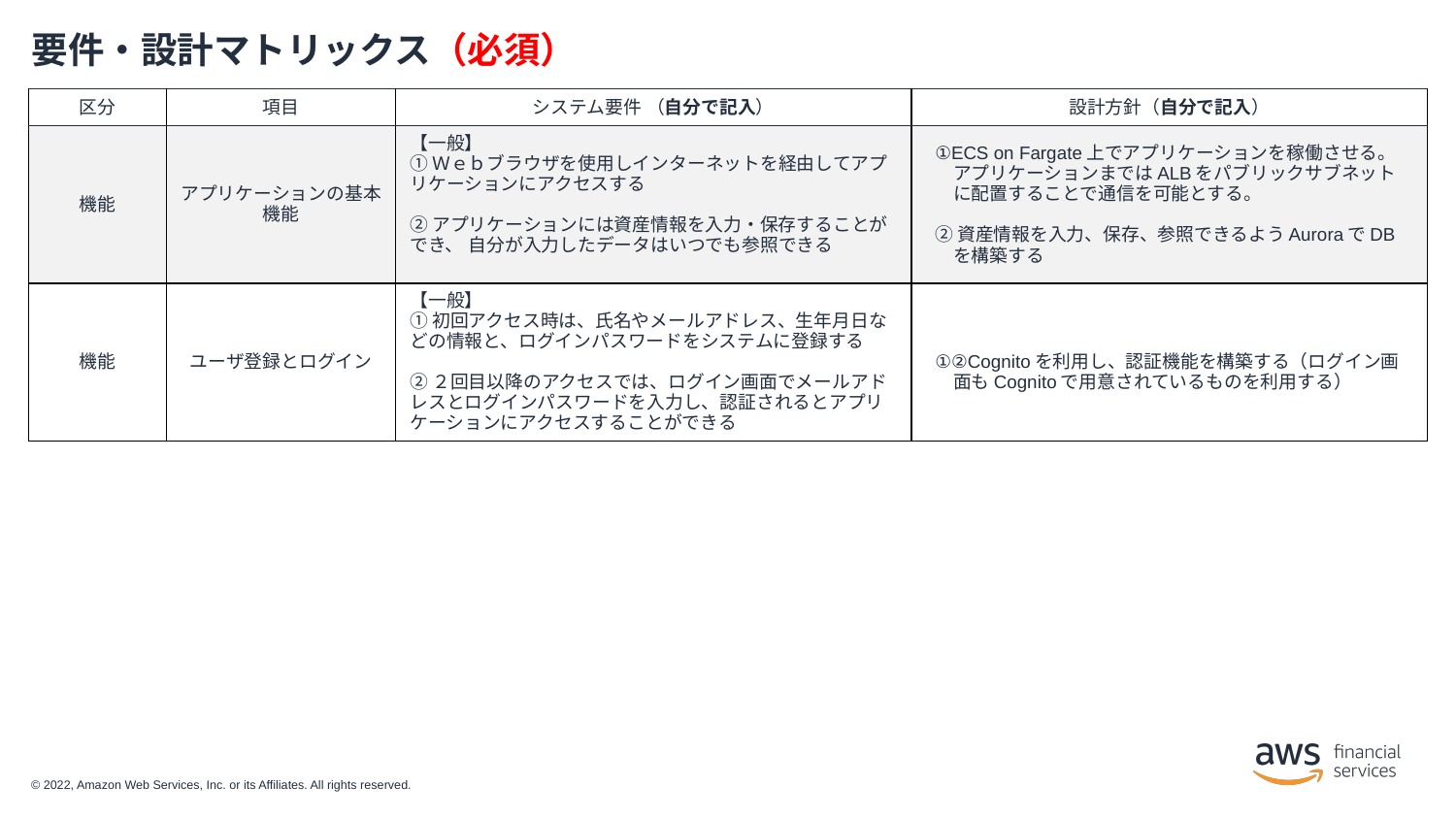

# 要件・設計マトリックス（必須）
| 区分 | 項目 | システム要件 （自分で記入） | 設計方針（自分で記入） |
| --- | --- | --- | --- |
| 機能 | アプリケーションの基本機能 | 【一般】 ①Ｗｅｂブラウザを使用しインターネットを経由してアプリケーションにアクセスする ②アプリケーションには資産情報を入力・保存することができ、 自分が入力したデータはいつでも参照できる | ①ECS on Fargate上でアプリケーションを稼働させる。アプリケーションまではALBをパブリックサブネットに配置することで通信を可能とする。 ②資産情報を入力、保存、参照できるようAuroraでDBを構築する |
| 機能 | ユーザ登録とログイン | 【一般】 ①初回アクセス時は、氏名やメールアドレス、生年月日などの情報と、ログインパスワードをシステムに登録する ②２回目以降のアクセスでは、ログイン画面でメールアドレスとログインパスワードを入力し、認証されるとアプリケーションにアクセスすることができる | ①②Cognitoを利用し、認証機能を構築する（ログイン画面もCognitoで用意されているものを利用する） |